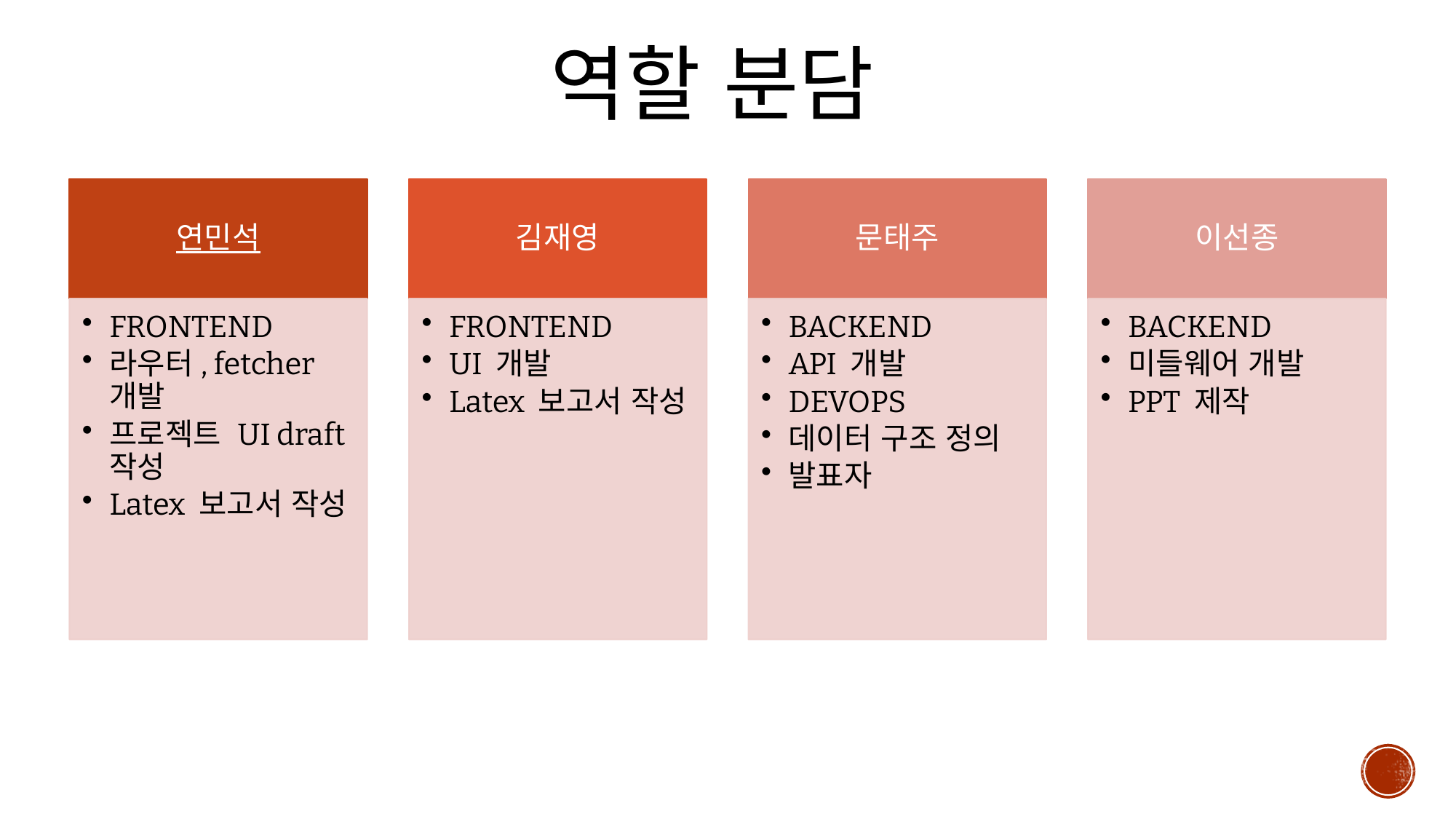

# 역할 분담
연민석
FRONTEND
라우터, fetcher 개발
프로젝트 UI draft 작성
Latex 보고서 작성
김재영
FRONTEND
UI 개발
Latex 보고서 작성
문태주
BACKEND
API 개발
DEVOPS
데이터 구조 정의
발표자
이선종
BACKEND
미들웨어 개발
PPT 제작